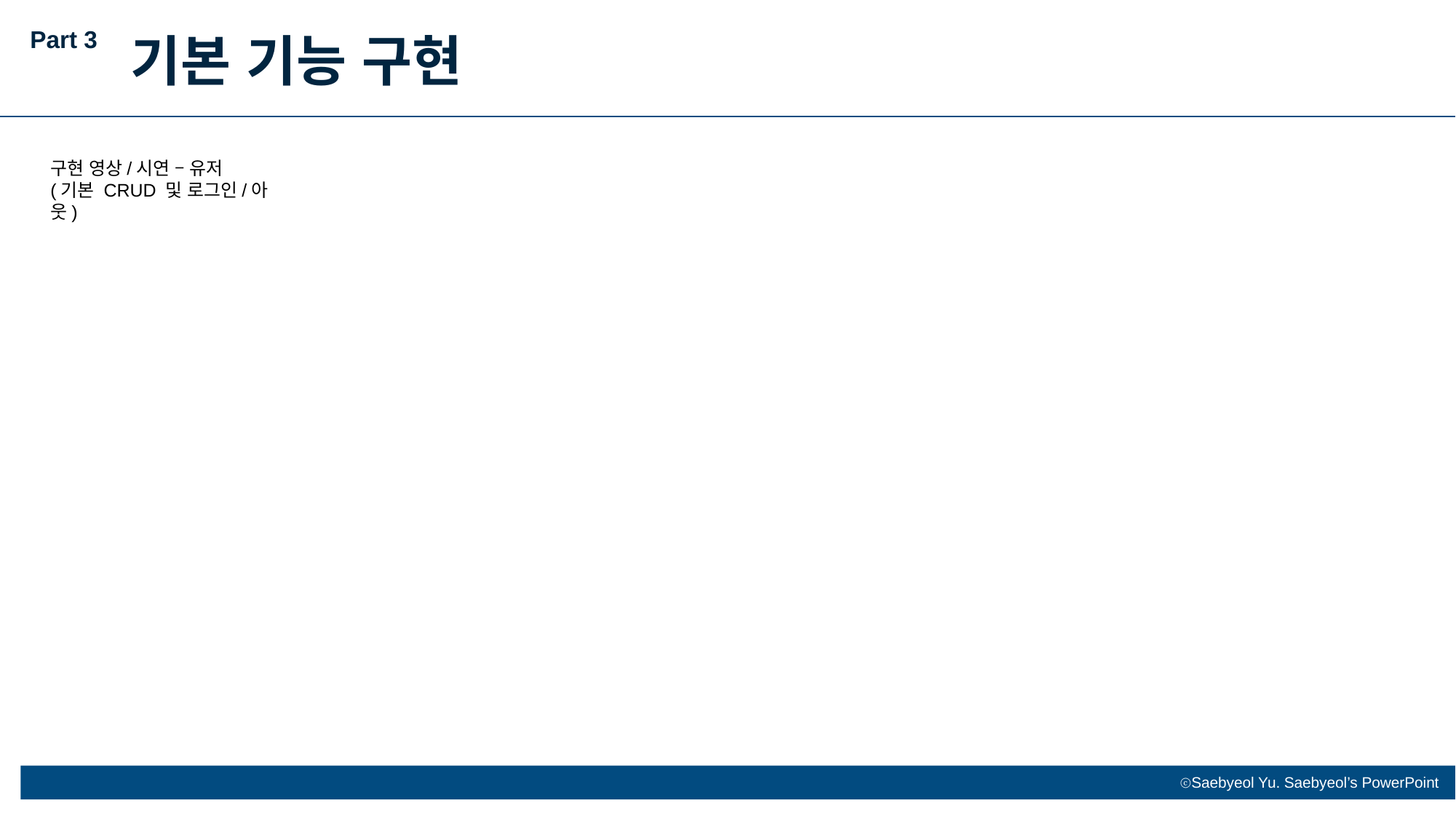

Part 3
기본 기능 구현
구현 영상/시연 – 유저
(기본 CRUD 및 로그인/아웃)